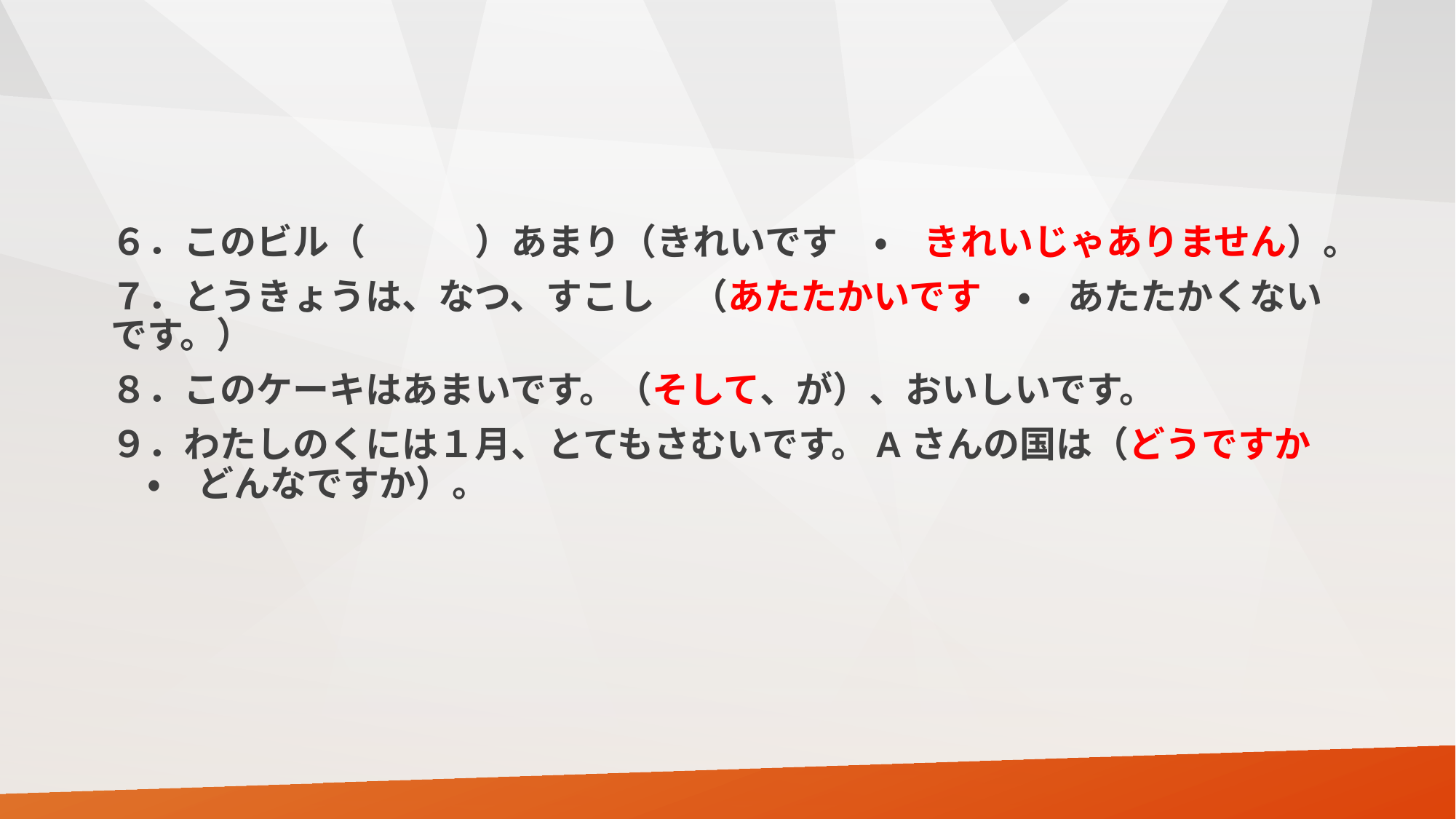

６．このビル（　　　）あまり（きれいです　・　きれいじゃありません）。
７．とうきょうは、なつ、すこし　（あたたかいです　・　あたたかくないです。）
８．このケーキはあまいです。（そして、が）、おいしいです。
９．わたしのくには１月、とてもさむいです。Aさんの国は（どうですか　・　どんなですか）。